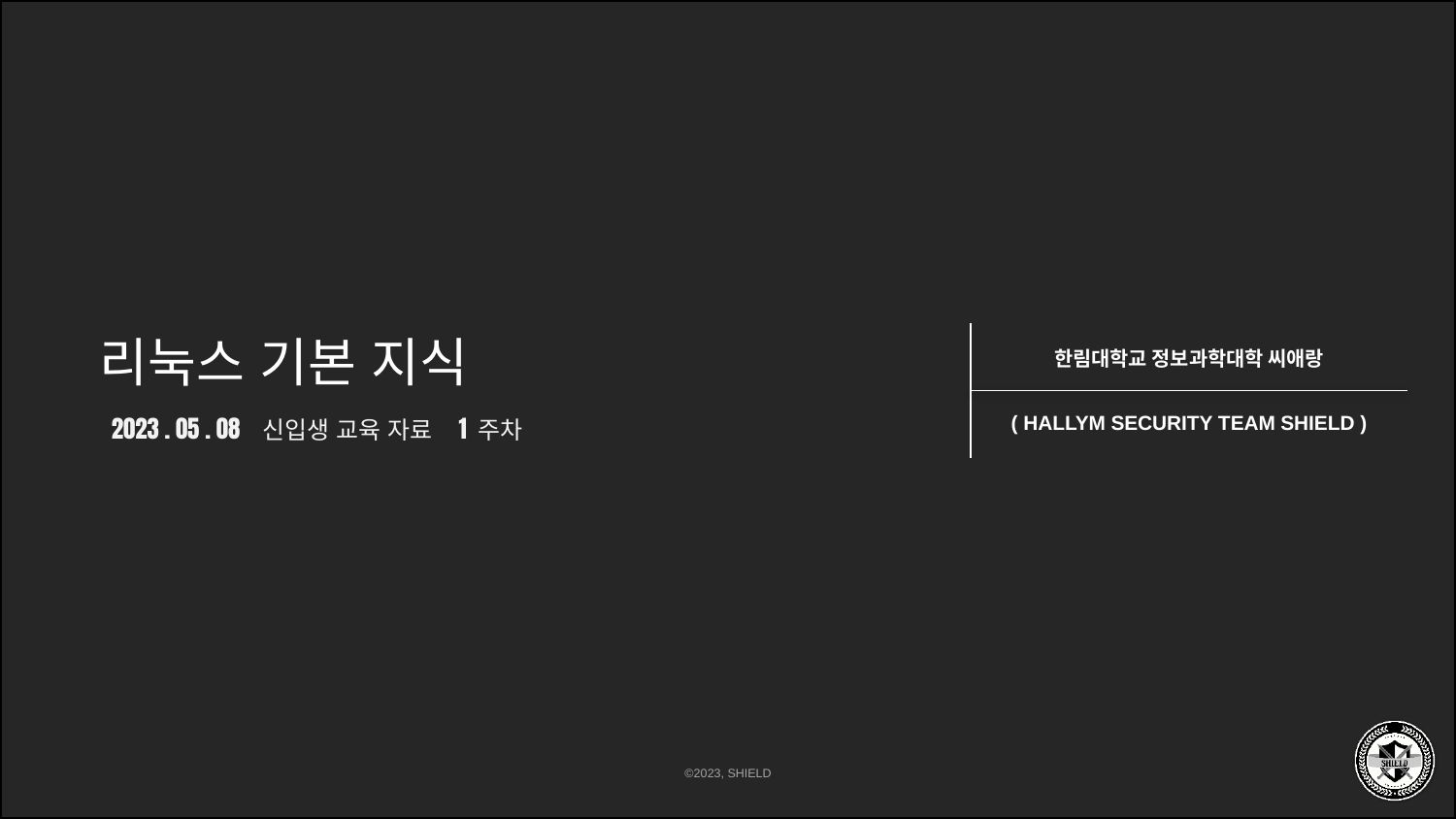

# 리눅스 기본 지식
2023 . 05 . 08   신입생 교육 자료   1 주차